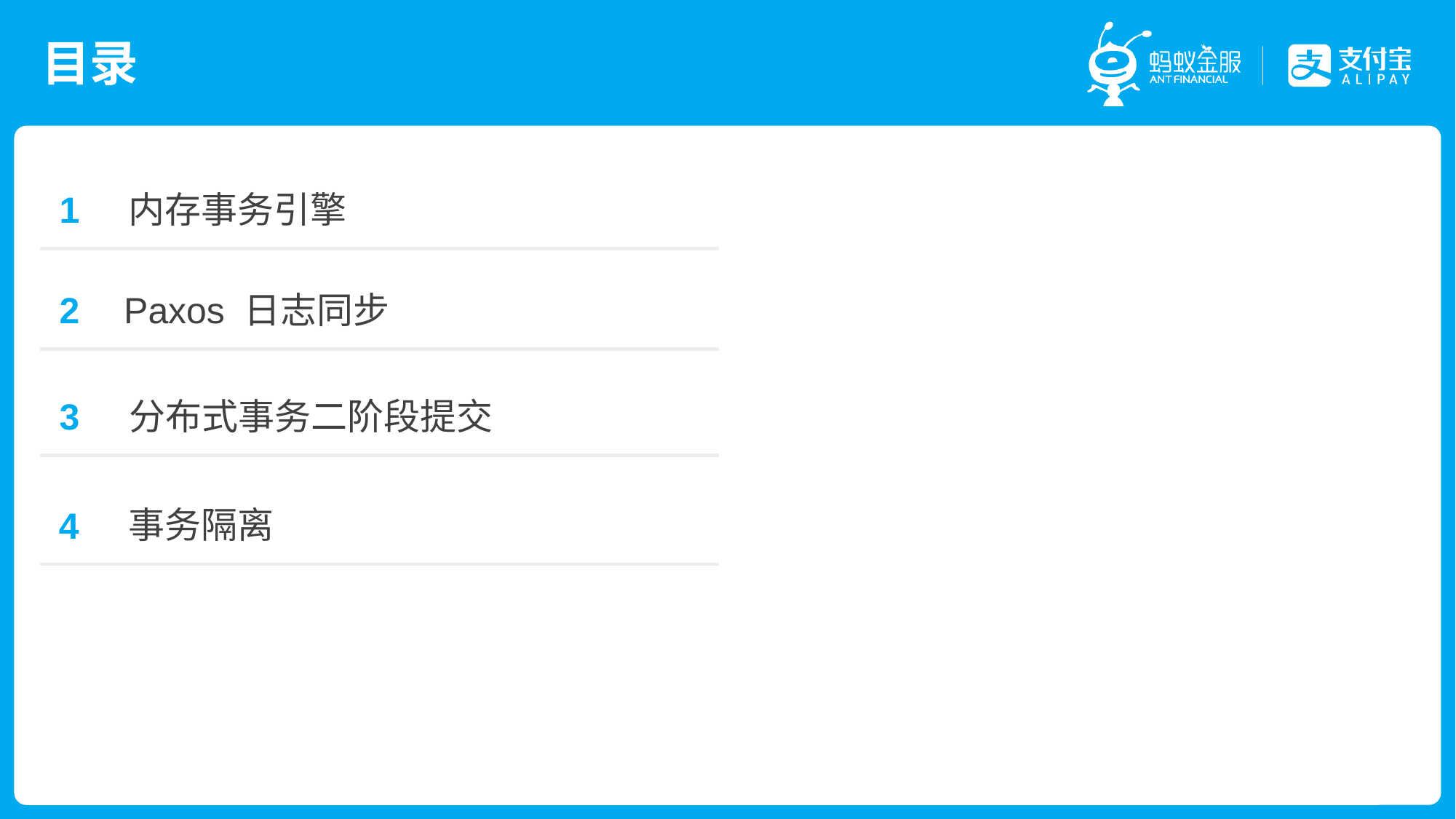

# 目录
内存事务引擎
1
Paxos 日志同步
2
分布式事务二阶段提交
3
事务隔离
4